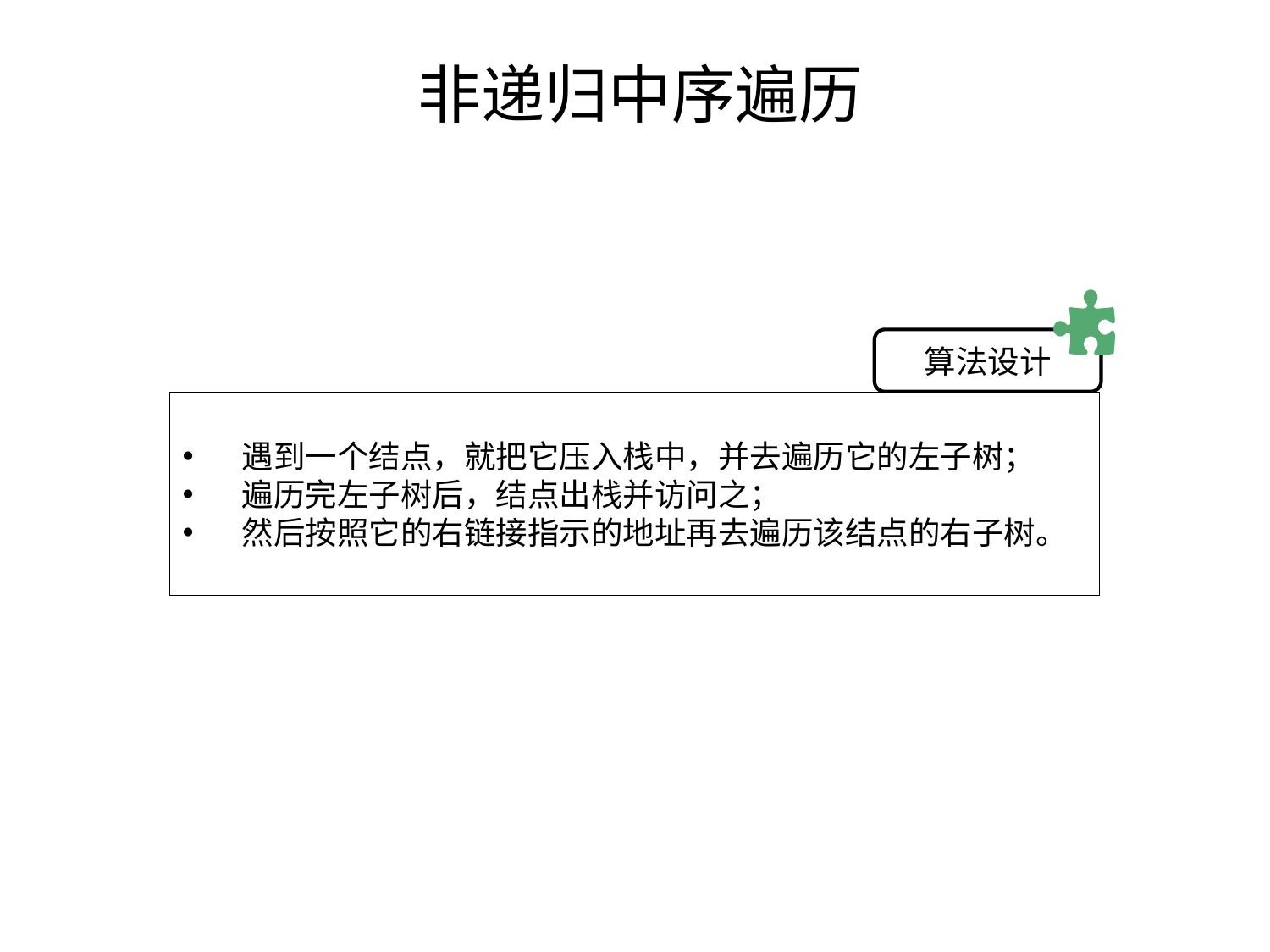

# 非递归中序遍历

算法设计

   遇到一个结点，就把它压入栈中，并去遍历它的左子树；
   遍历完左子树后，结点出栈并访问之；
   然后按照它的右链接指示的地址再去遍历该结点的右子树。

135